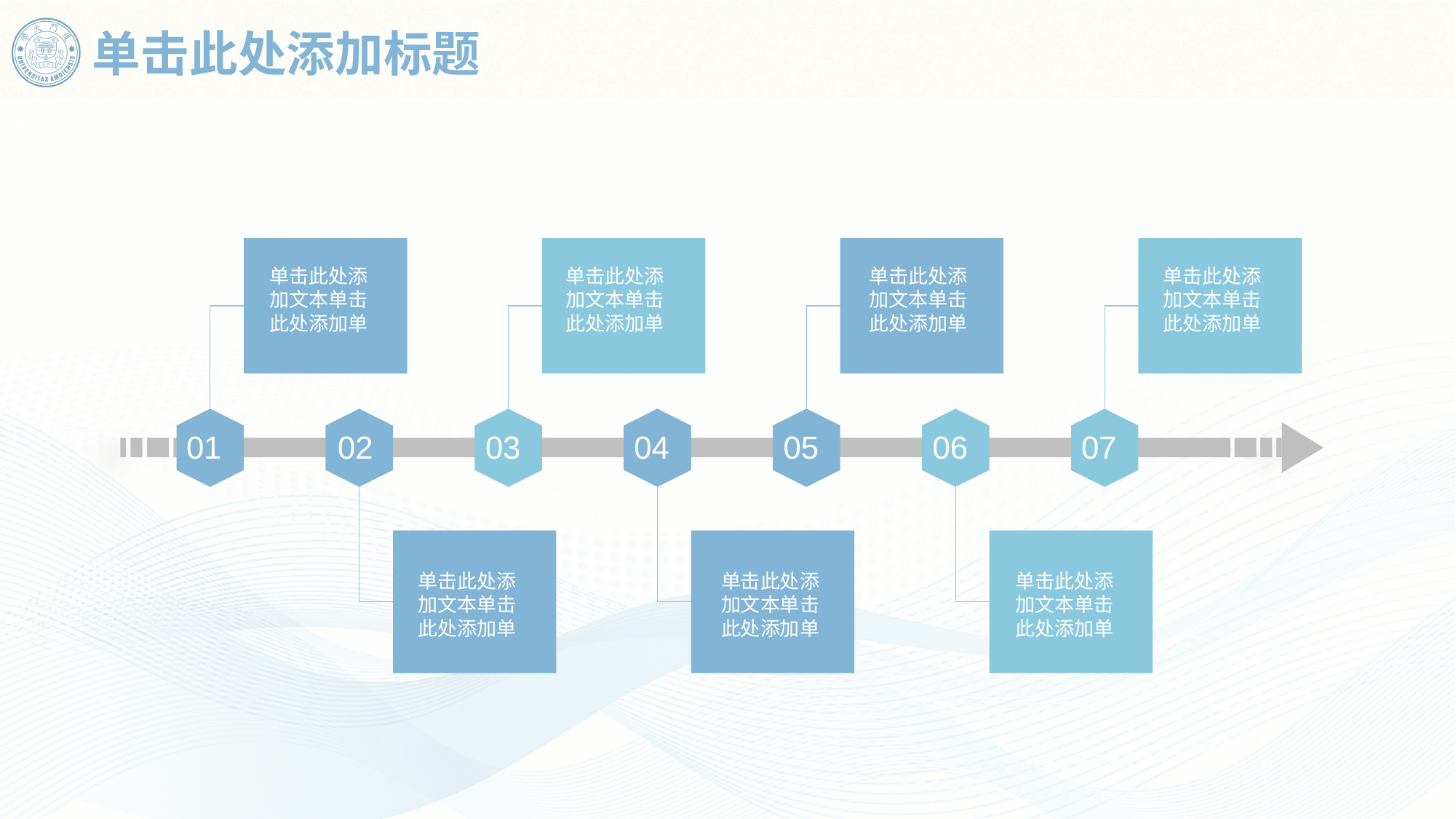

# 单击此处添加标题

单击此处添加文本单击此处添加单
单击此处添加文本单击此处添加单
单击此处添加文本单击此处添加单
单击此处添加文本单击此处添加单

01

02

03

04

05

06

07

单击此处添加文本单击此处添加单
单击此处添加文本单击此处添加单
单击此处添加文本单击此处添加单